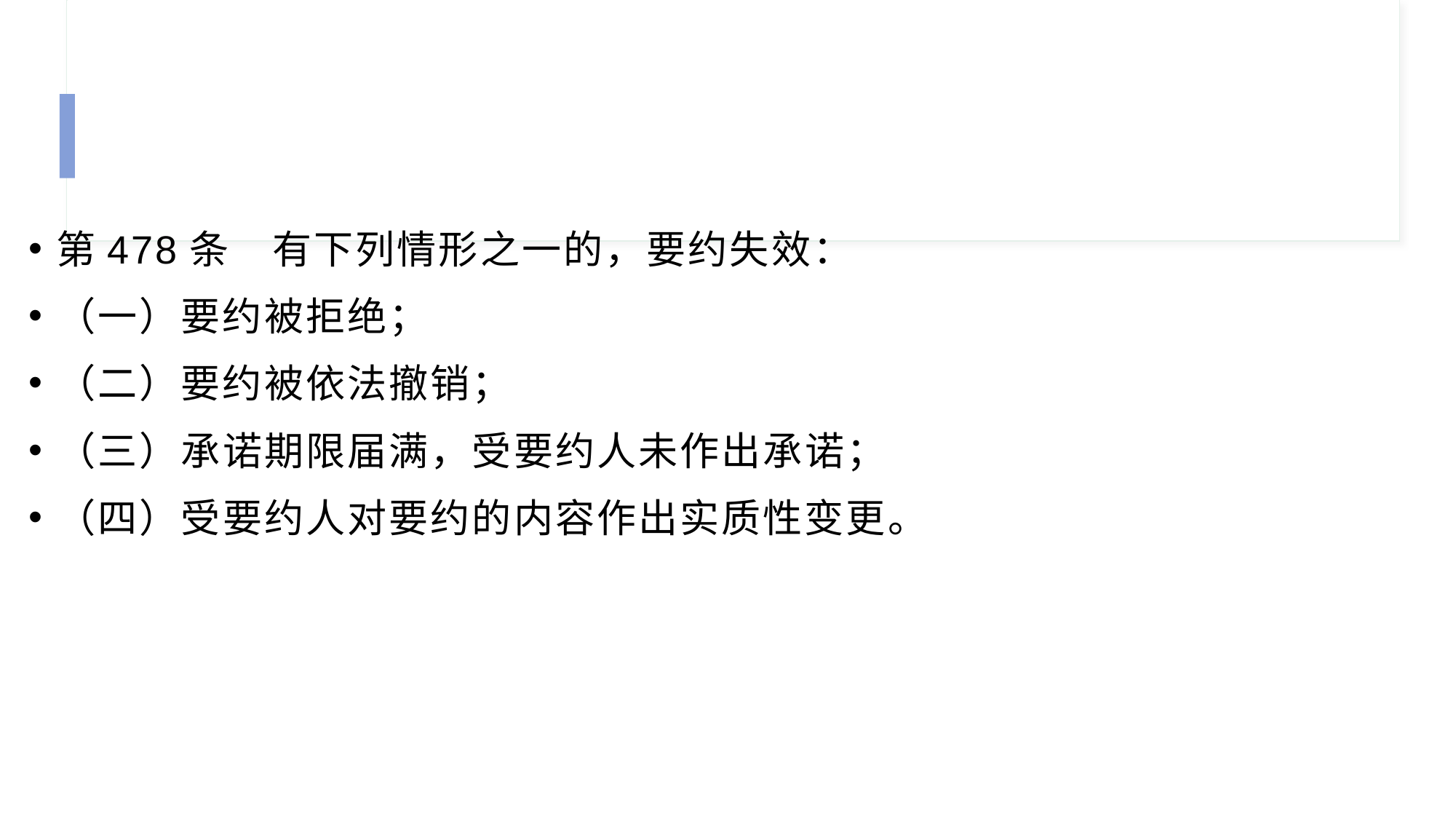

#
第478条　有下列情形之一的，要约失效：
（一）要约被拒绝；
（二）要约被依法撤销；
（三）承诺期限届满，受要约人未作出承诺；
（四）受要约人对要约的内容作出实质性变更。